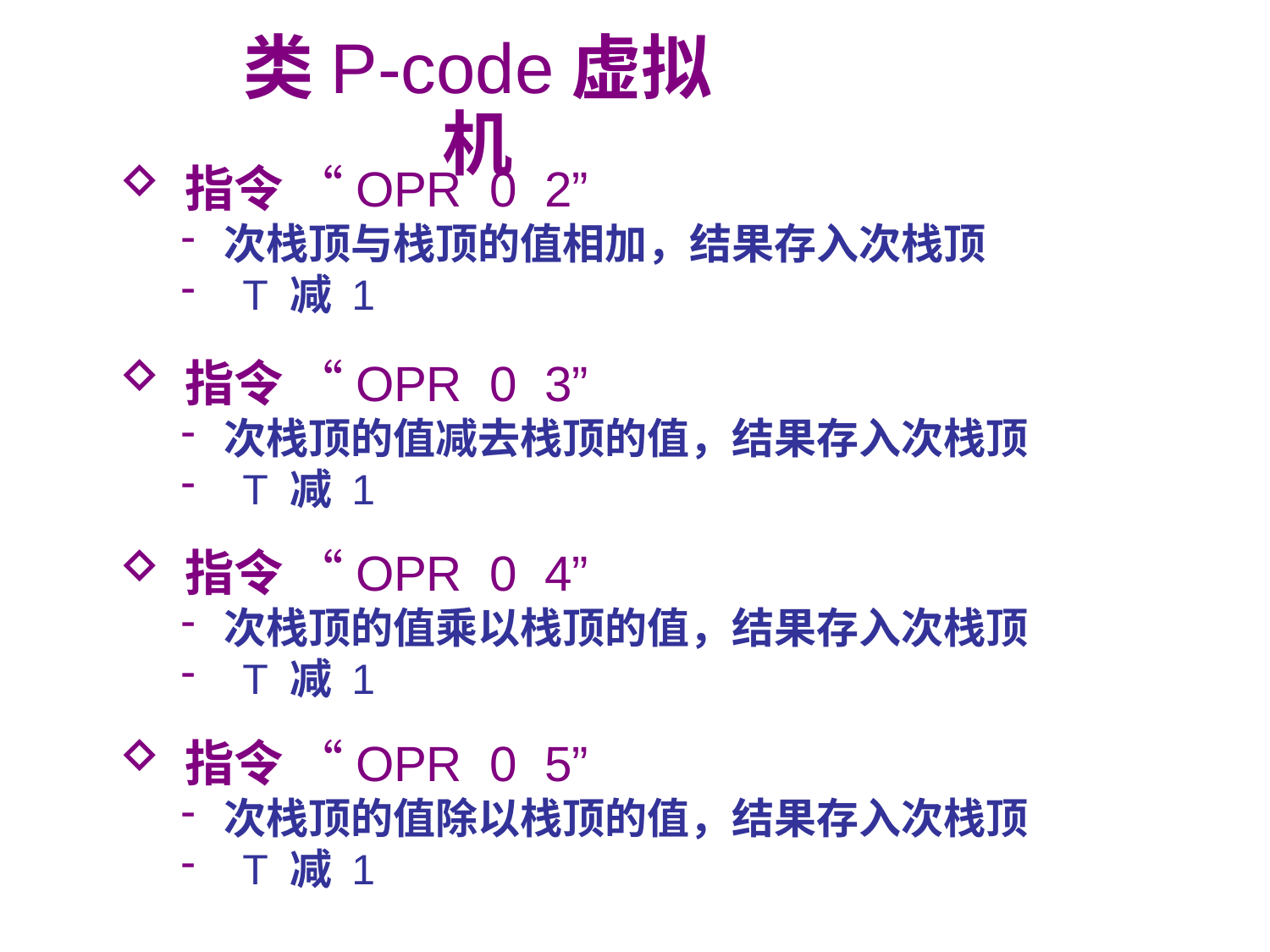

类P-code虚拟机
 指令 “OPR  0  2”
  次栈顶与栈顶的值相加，结果存入次栈顶
    T 减 1
 指令 “OPR  0  3”
  次栈顶的值减去栈顶的值，结果存入次栈顶
    T 减 1
 指令 “OPR  0  4”
  次栈顶的值乘以栈顶的值，结果存入次栈顶
    T 减 1
 指令 “OPR  0  5”
  次栈顶的值除以栈顶的值，结果存入次栈顶
    T 减 1